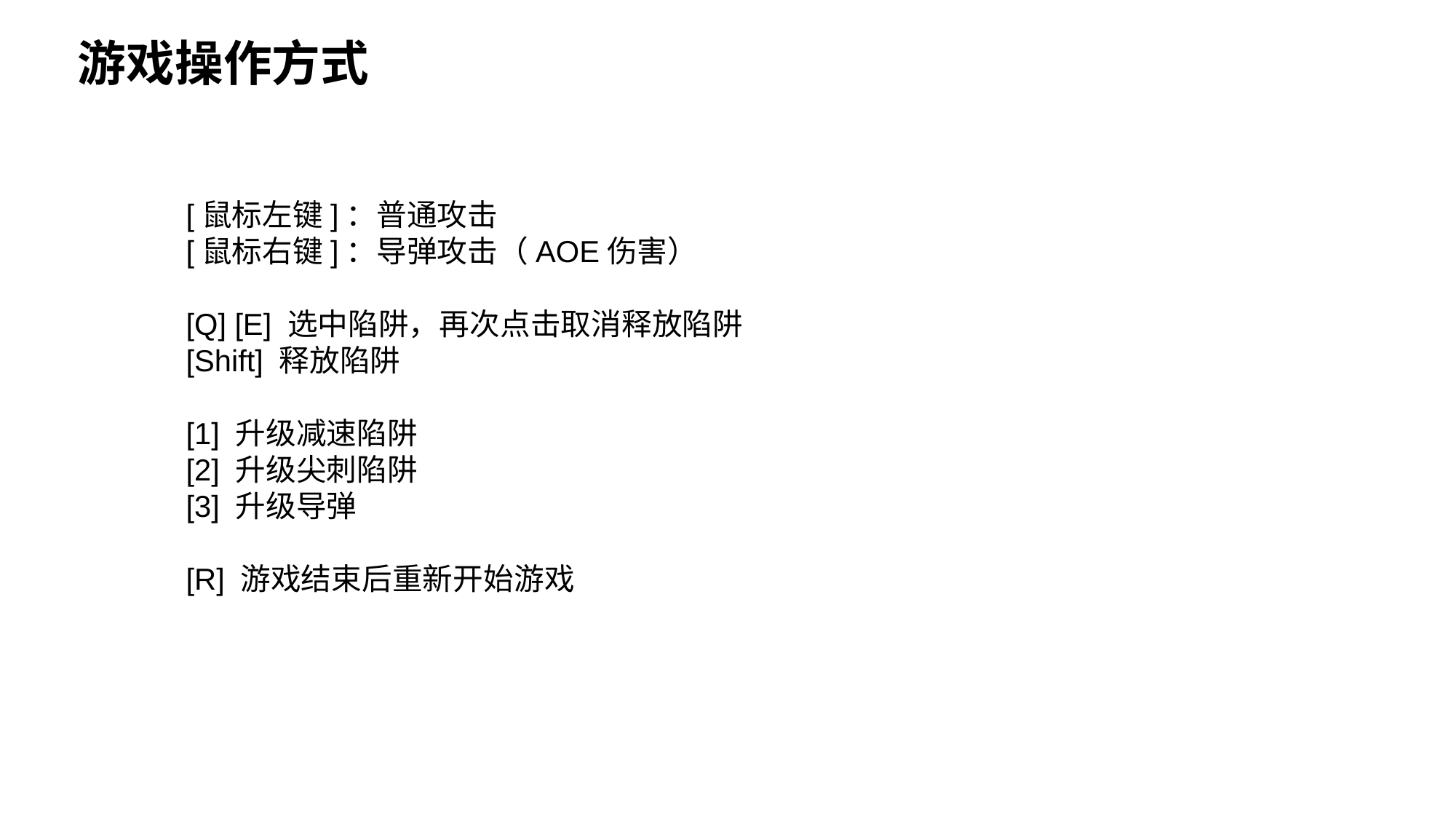

游戏操作方式
[鼠标左键]：普通攻击
[鼠标右键]：导弹攻击（AOE伤害）

[Q] [E] 选中陷阱，再次点击取消释放陷阱
[Shift] 释放陷阱

[1] 升级减速陷阱
[2] 升级尖刺陷阱
[3] 升级导弹

[R] 游戏结束后重新开始游戏